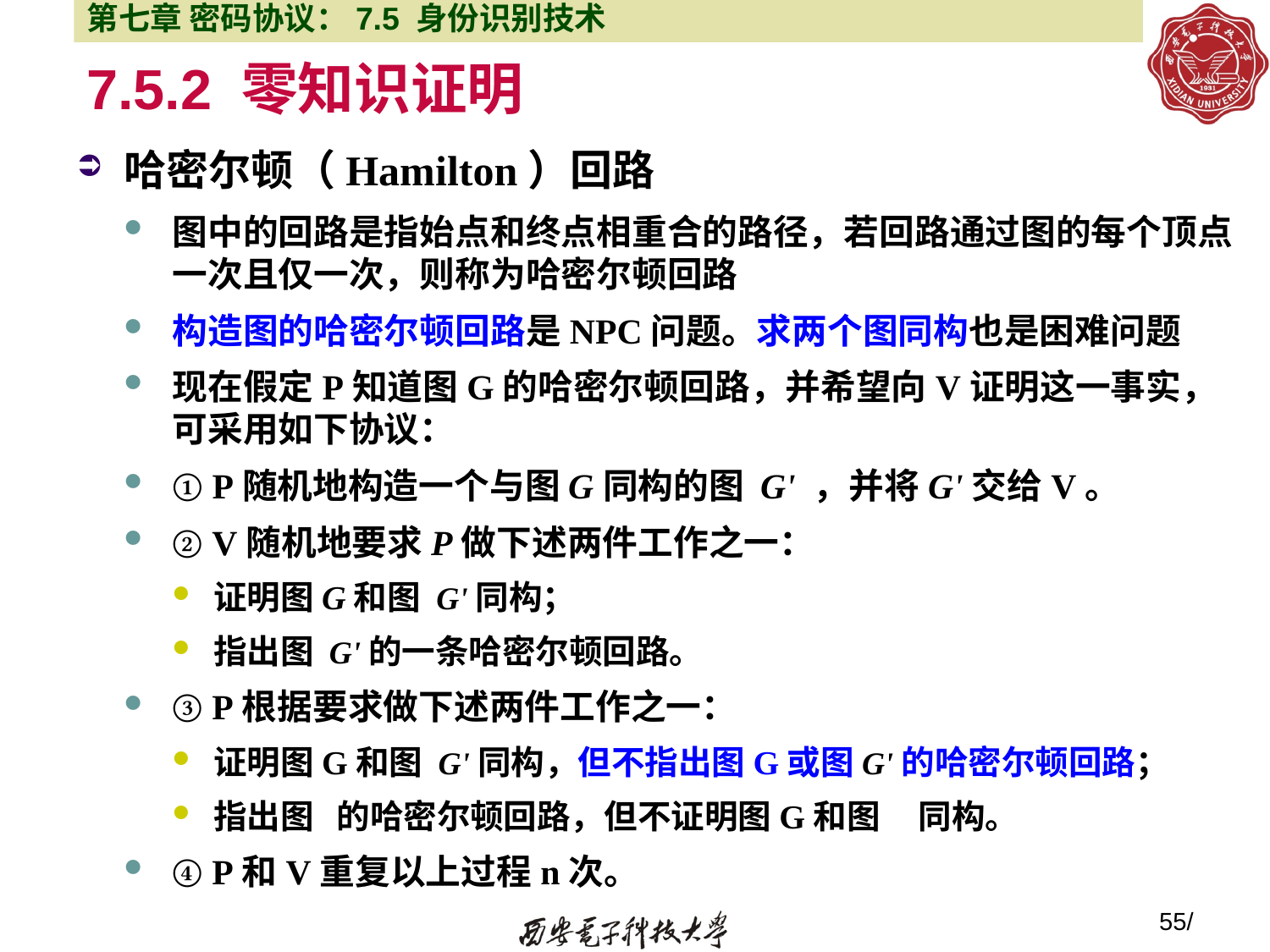

第七章 密码协议：7.5 身份识别技术
# 7.5.2 零知识证明
哈密尔顿（Hamilton）回路
图中的回路是指始点和终点相重合的路径，若回路通过图的每个顶点一次且仅一次，则称为哈密尔顿回路
构造图的哈密尔顿回路是NPC问题。求两个图同构也是困难问题
现在假定P知道图G的哈密尔顿回路，并希望向V证明这一事实，可采用如下协议：
① P随机地构造一个与图G同构的图 G' ，并将G'交给V。
② V随机地要求P做下述两件工作之一：
证明图G和图 G'同构；
指出图 G'的一条哈密尔顿回路。
③ P根据要求做下述两件工作之一：
证明图G和图 G'同构，但不指出图G或图G'的哈密尔顿回路；
指出图   的哈密尔顿回路，但不证明图G和图     同构。
④ P和V重复以上过程n次。
55/